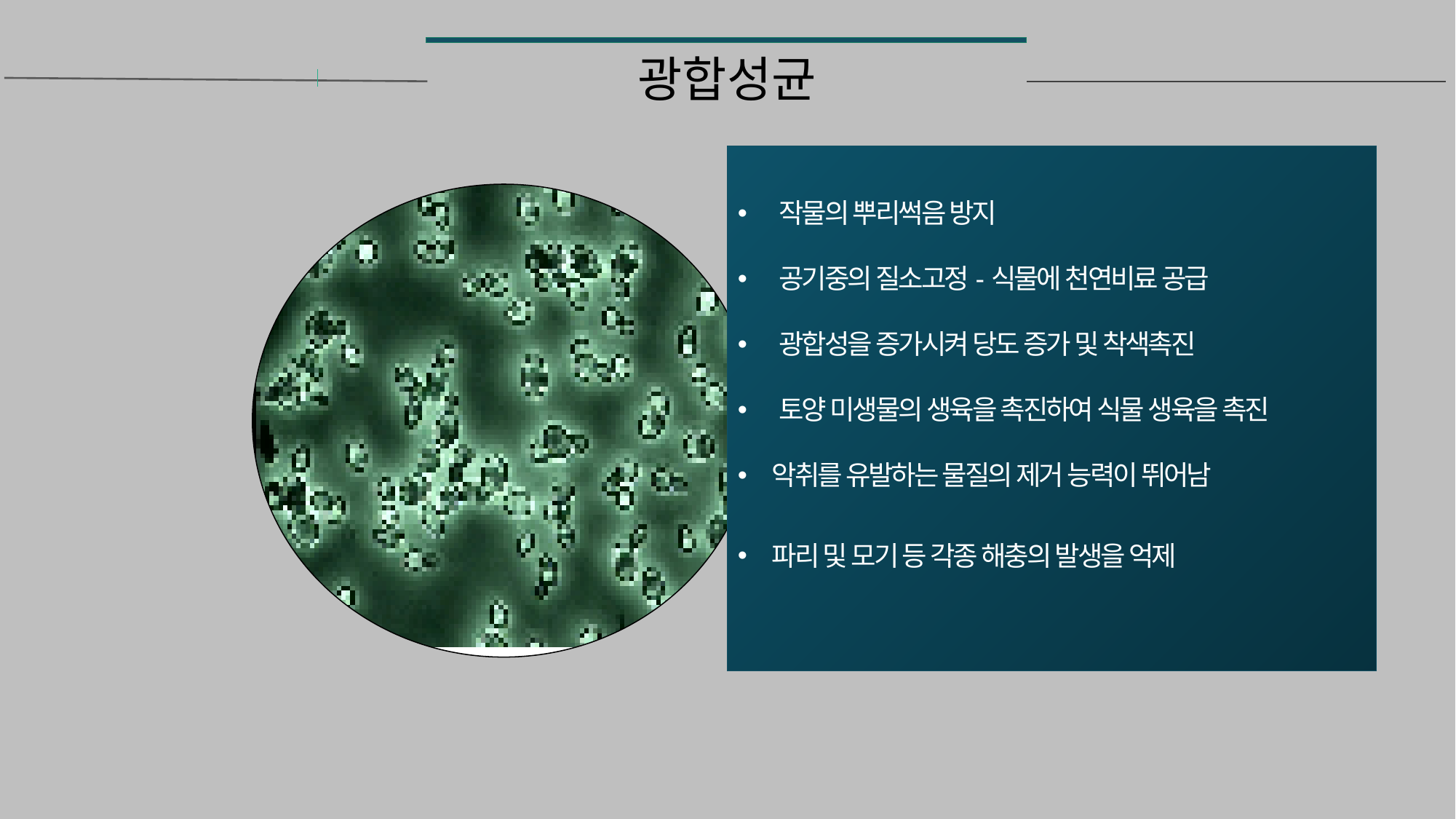

# 광합성균
작물의 뿌리썩음 방지
공기중의 질소고정-식물에 천연비료 공급
광합성을 증가시켜 당도 증가 및 착색촉진
토양 미생물의 생육을 촉진하여 식물 생육을 촉진
악취를 유발하는 물질의 제거 능력이 뛰어남
파리 및 모기 등 각종 해충의 발생을 억제